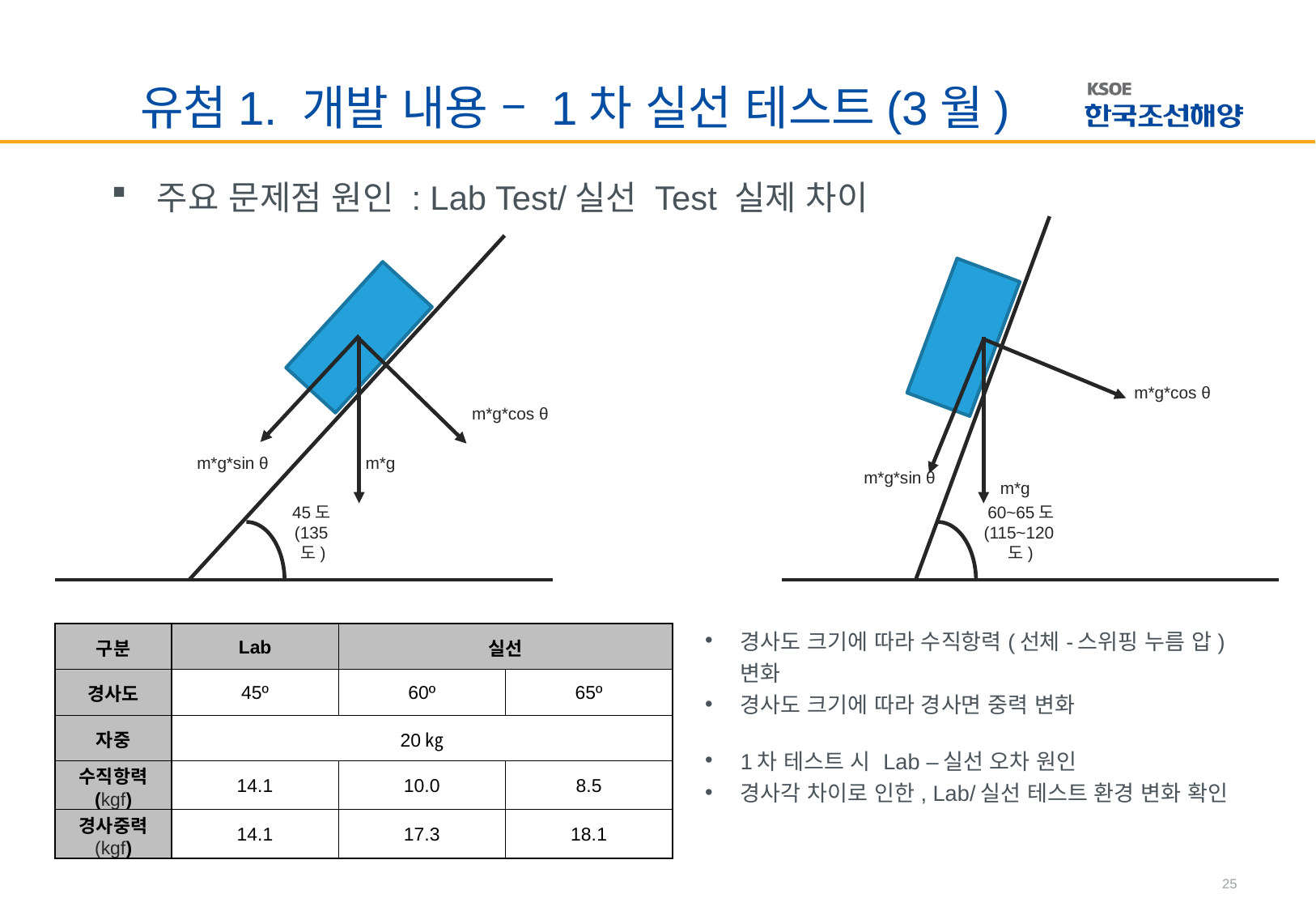

# 유첨1. 개발 내용 – 1차 실선 테스트(3월)
주요 문제점 원인 : Lab Test/실선 Test 실제 차이

m*g*cos θ
m*g*cos θ
m*g*sin θ
m*g
m*g*sin θ
m*g
45도(135도)
60~65도
(115~120도)

경사도 크기에 따라 수직항력(선체-스위핑 누름 압) 변화
경사도 크기에 따라 경사면 중력 변화

1차 테스트 시 Lab –실선 오차 원인
경사각 차이로 인한, Lab/실선 테스트 환경 변화 확인
| 구분 | Lab | 실선 |  |
| --- | --- | --- | --- |
| 경사도 | 45º | 60º | 65º |
| 자중 | 20㎏ |  |  |
| 수직항력 (kgf) | 14.1 | 10.0 | 8.5 |
| 경사중력 (kgf) | 14.1 | 17.3 | 18.1 |
25